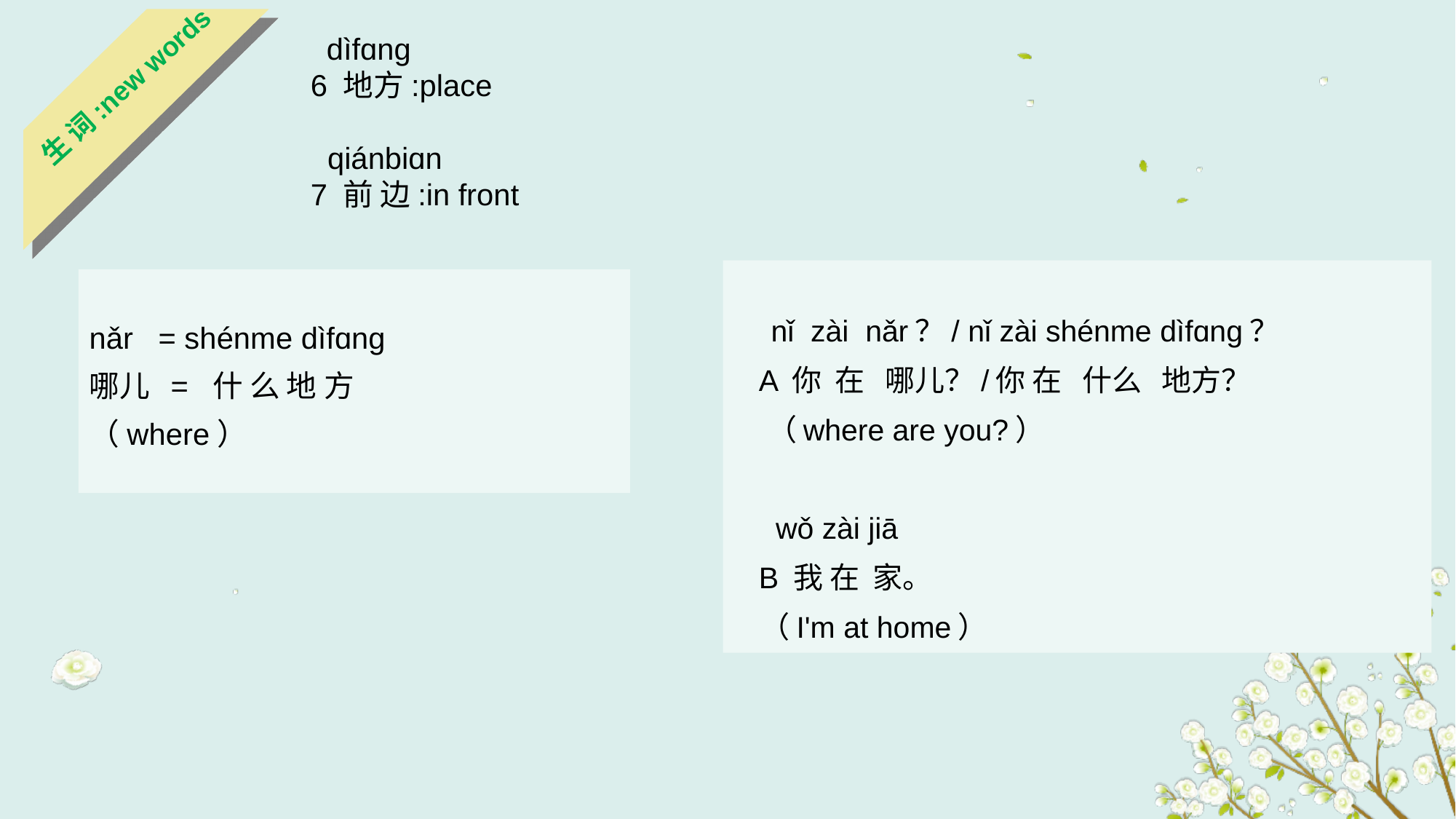

生 词:new words
  dìfɑnɡ
6 地方:place

  qiánbiɑn
7 前 边:in front

     nǐ  zài  nǎr？/ nǐ zài shénme dìfɑnɡ？
   A 你  在   哪儿？/你 在   什么   地方？
    （where are you?）

     wǒ zài jiā
   B 我 在  家。
   （I'm at home）

nǎr   = shénme dìfɑnɡ
哪儿  =  什 么 地 方
（where）